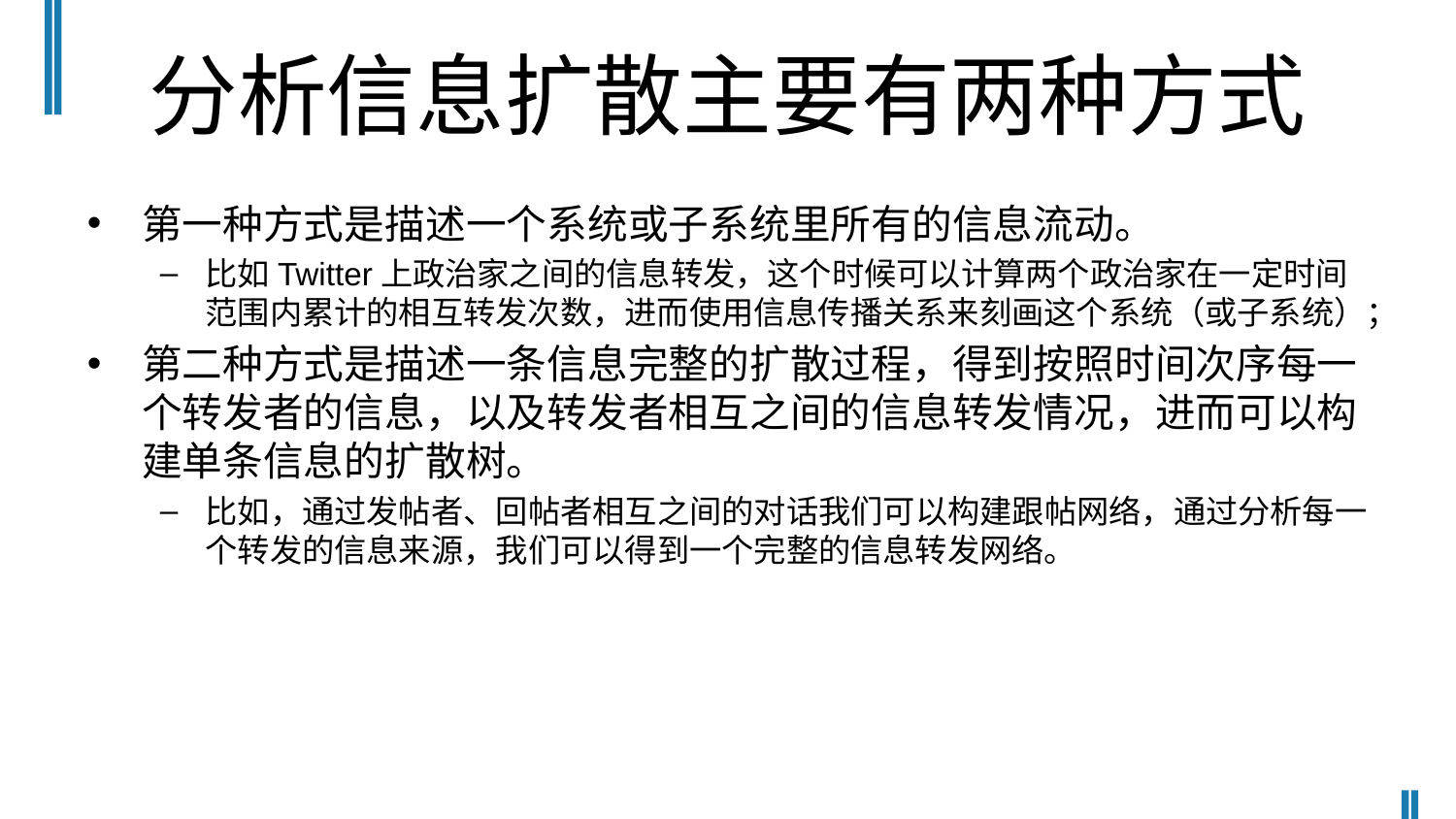

# 分析信息扩散主要有两种方式
第一种方式是描述一个系统或子系统里所有的信息流动。
比如Twitter上政治家之间的信息转发，这个时候可以计算两个政治家在一定时间范围内累计的相互转发次数，进而使用信息传播关系来刻画这个系统（或子系统）；
第二种方式是描述一条信息完整的扩散过程，得到按照时间次序每一个转发者的信息，以及转发者相互之间的信息转发情况，进而可以构建单条信息的扩散树。
比如，通过发帖者、回帖者相互之间的对话我们可以构建跟帖网络，通过分析每一个转发的信息来源，我们可以得到一个完整的信息转发网络。